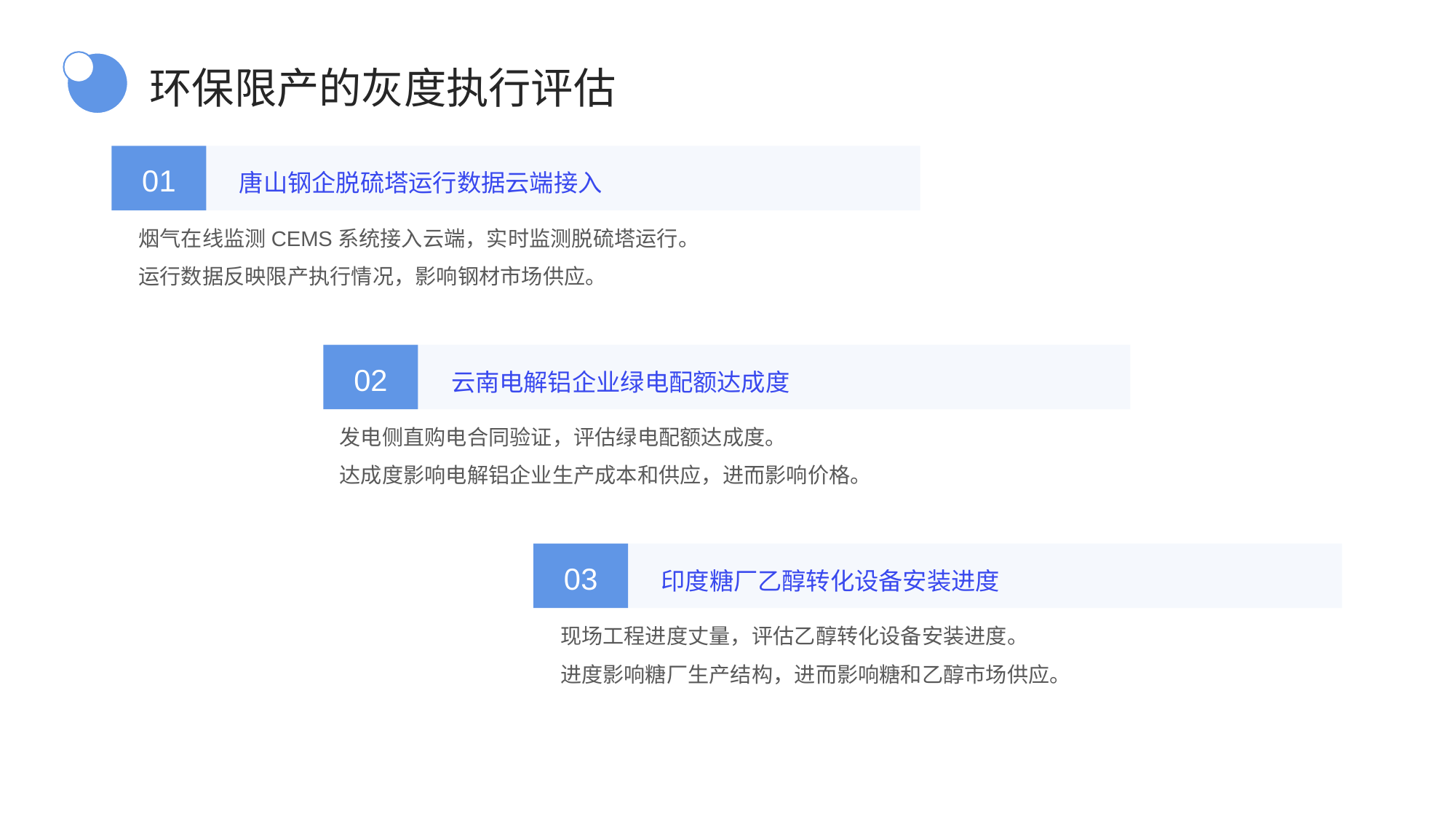

环保限产的灰度执行评估

01
唐山钢企脱硫塔运行数据云端接入
烟气在线监测CEMS系统接入云端，实时监测脱硫塔运行。
运行数据反映限产执行情况，影响钢材市场供应。

02
云南电解铝企业绿电配额达成度
发电侧直购电合同验证，评估绿电配额达成度。
达成度影响电解铝企业生产成本和供应，进而影响价格。

03
印度糖厂乙醇转化设备安装进度
现场工程进度丈量，评估乙醇转化设备安装进度。
进度影响糖厂生产结构，进而影响糖和乙醇市场供应。